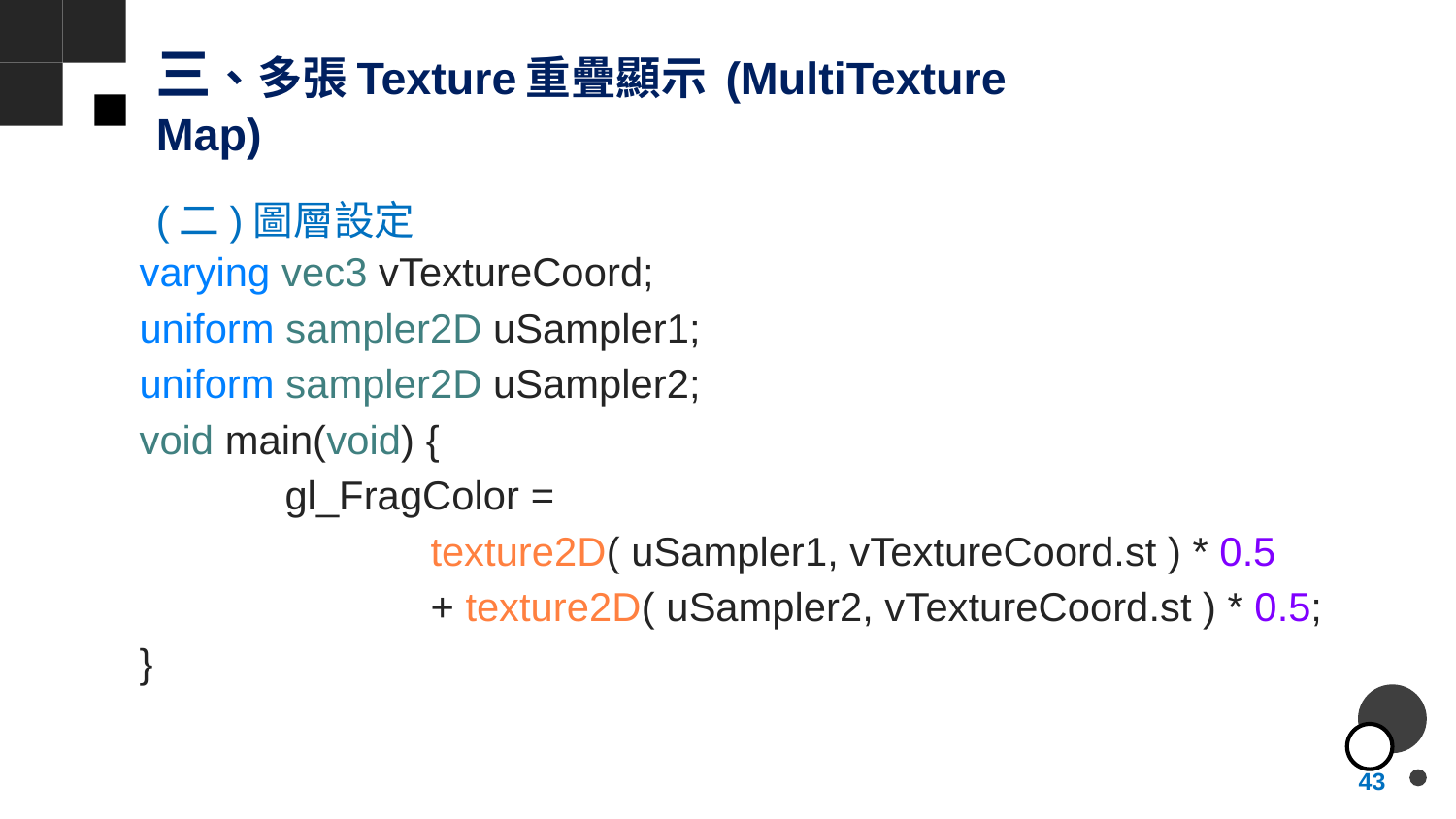

# 三、多張Texture重疊顯示 (MultiTexture Map)
(二)圖層設定
varying vec3 vTextureCoord;
uniform sampler2D uSampler1;
uniform sampler2D uSampler2;
void main(void) {
	gl_FragColor =
		texture2D( uSampler1, vTextureCoord.st ) * 0.5
		+ texture2D( uSampler2, vTextureCoord.st ) * 0.5;
}

43